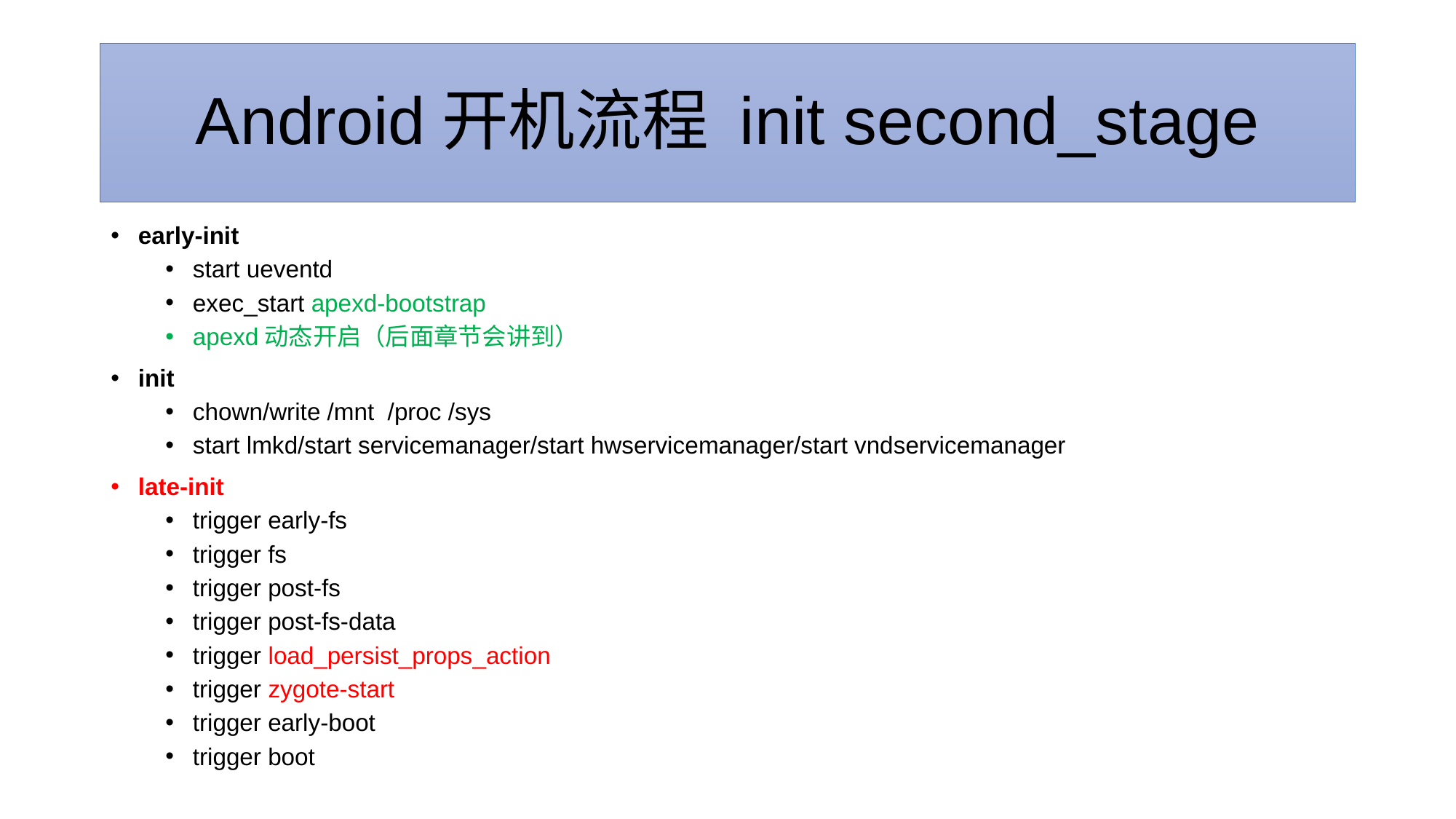

# Android开机流程 init second_stage
early-init
start ueventd
exec_start apexd-bootstrap
apexd动态开启（后面章节会讲到）
init
chown/write /mnt  /proc /sys
start lmkd/start servicemanager/start hwservicemanager/start vndservicemanager
late-init
trigger early-fs
trigger fs
trigger post-fs
trigger post-fs-data
trigger load_persist_props_action
trigger zygote-start
trigger early-boot
trigger boot